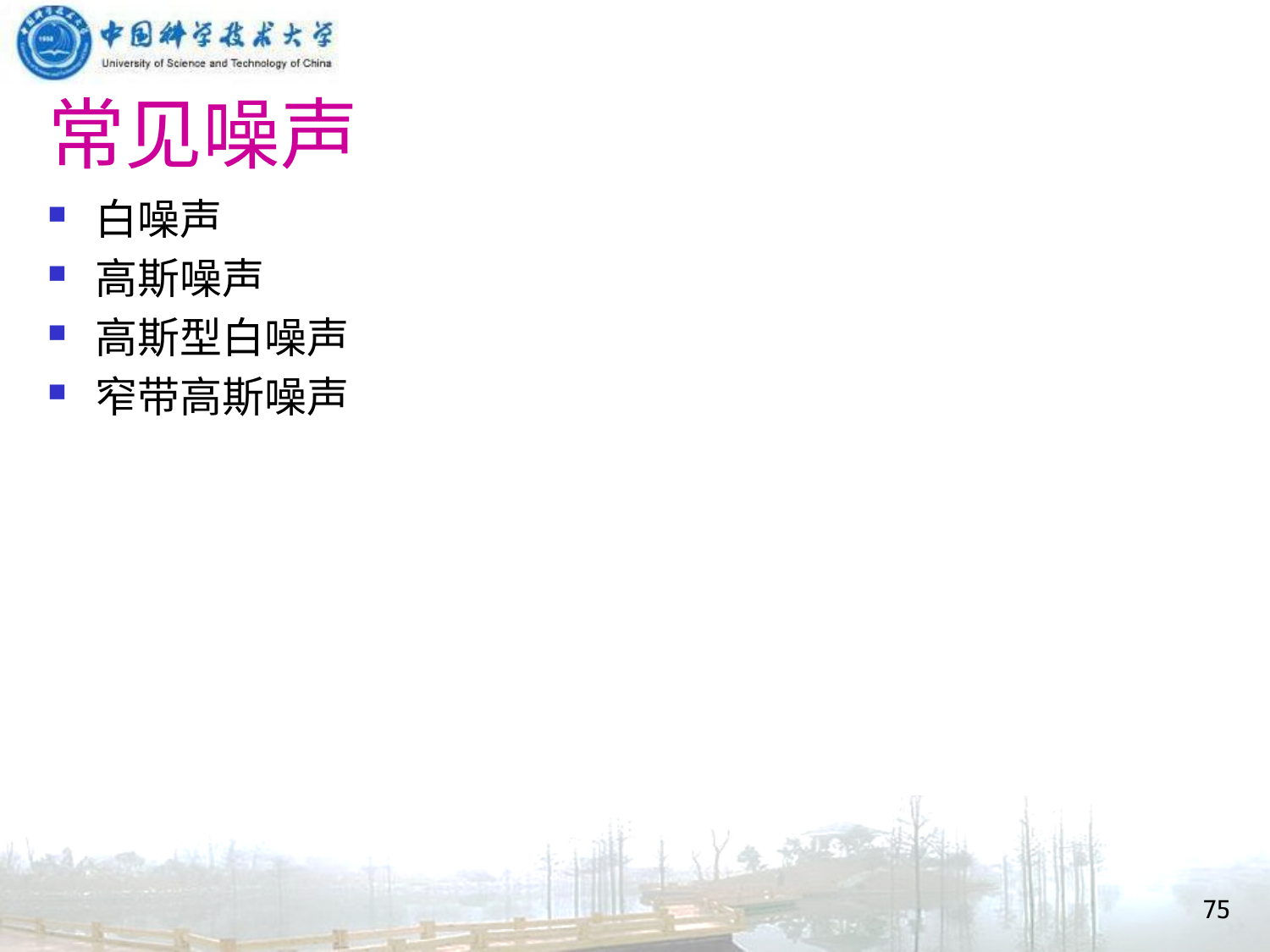

# 常见噪声
白噪声
高斯噪声
高斯型白噪声
窄带高斯噪声
75